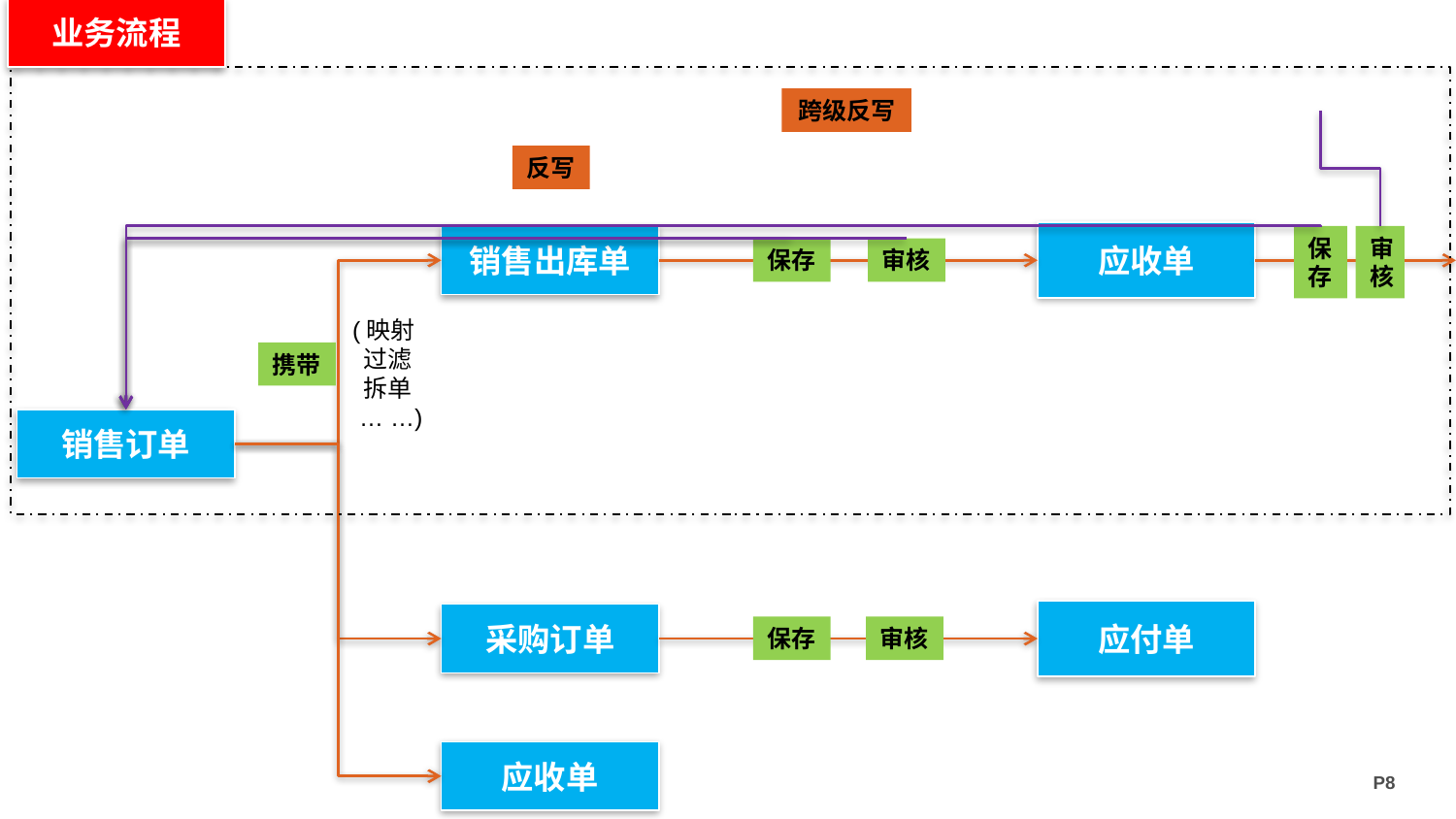

业务流程

跨级反写
反写
应收单
销售出库单
保存
审核
审核
保存
(映射
 过滤
 拆单
 … …)
携带
销售订单
应付单
采购订单
审核
保存
应收单